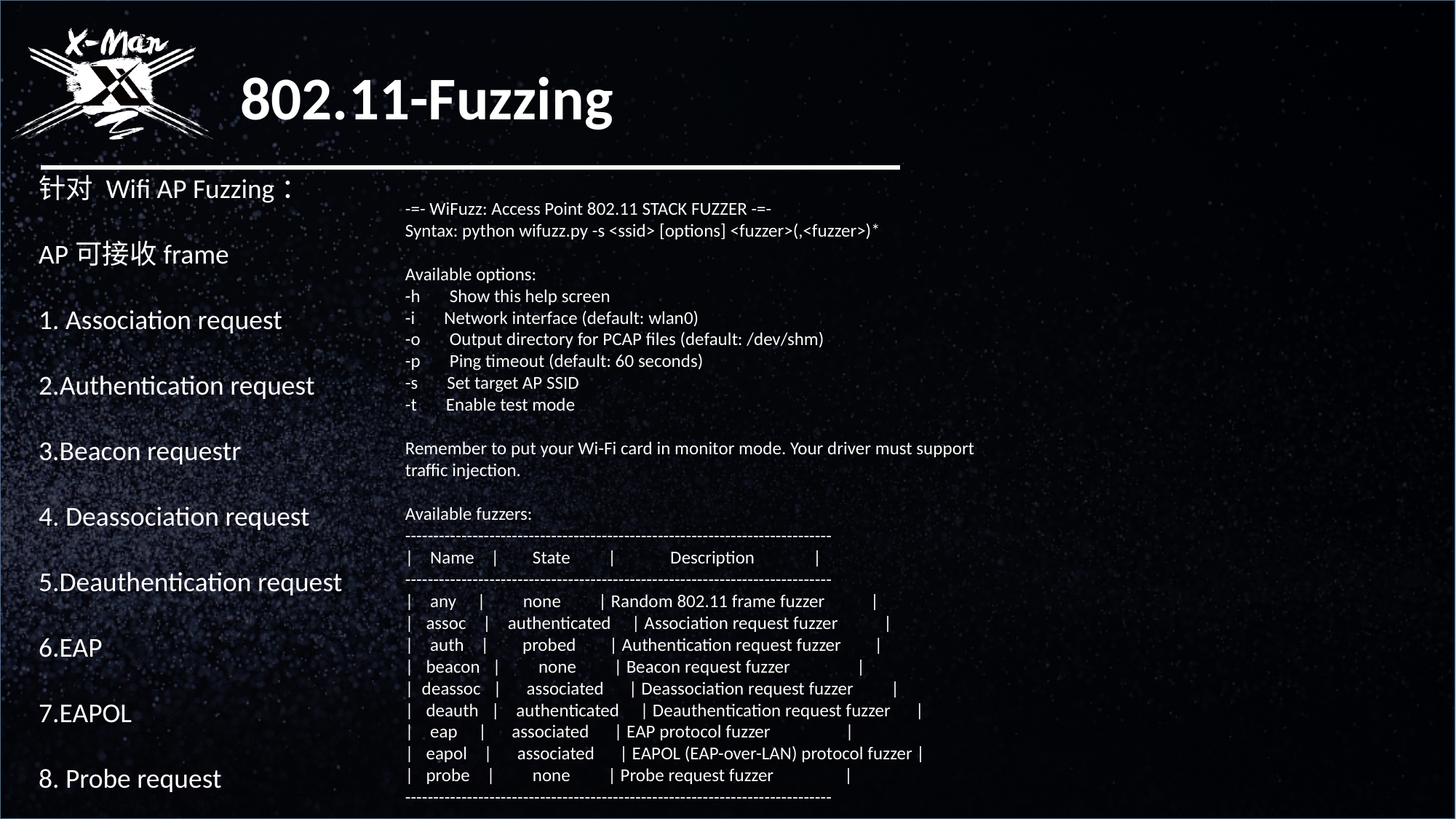

802.11-Fuzzing
针对 Wifi AP Fuzzing：

AP可接收frame

1. Association request

2.Authentication request

3.Beacon requestr

4. Deassociation request

5.Deauthentication request

6.EAP

7.EAPOL

8. Probe request

-=- WiFuzz: Access Point 802.11 STACK FUZZER -=-
Syntax: python wifuzz.py -s <ssid> [options] <fuzzer>(,<fuzzer>)*

Available options:
-h       Show this help screen
-i       Network interface (default: wlan0)
-o       Output directory for PCAP files (default: /dev/shm)
-p       Ping timeout (default: 60 seconds)
-s       Set target AP SSID
-t       Enable test mode

Remember to put your Wi-Fi card in monitor mode. Your driver must support
traffic injection.

Available fuzzers:
----------------------------------------------------------------------------
|    Name    |        State         |             Description              |
----------------------------------------------------------------------------
|    any     |         none         | Random 802.11 frame fuzzer           |
|   assoc    |    authenticated     | Association request fuzzer           |
|    auth    |        probed        | Authentication request fuzzer        |
|   beacon   |         none         | Beacon request fuzzer                |
|  deassoc   |      associated      | Deassociation request fuzzer         |
|   deauth   |    authenticated     | Deauthentication request fuzzer      |
|    eap     |      associated      | EAP protocol fuzzer                  |
|   eapol    |      associated      | EAPOL (EAP-over-LAN) protocol fuzzer |
|   probe    |         none         | Probe request fuzzer                 |
----------------------------------------------------------------------------